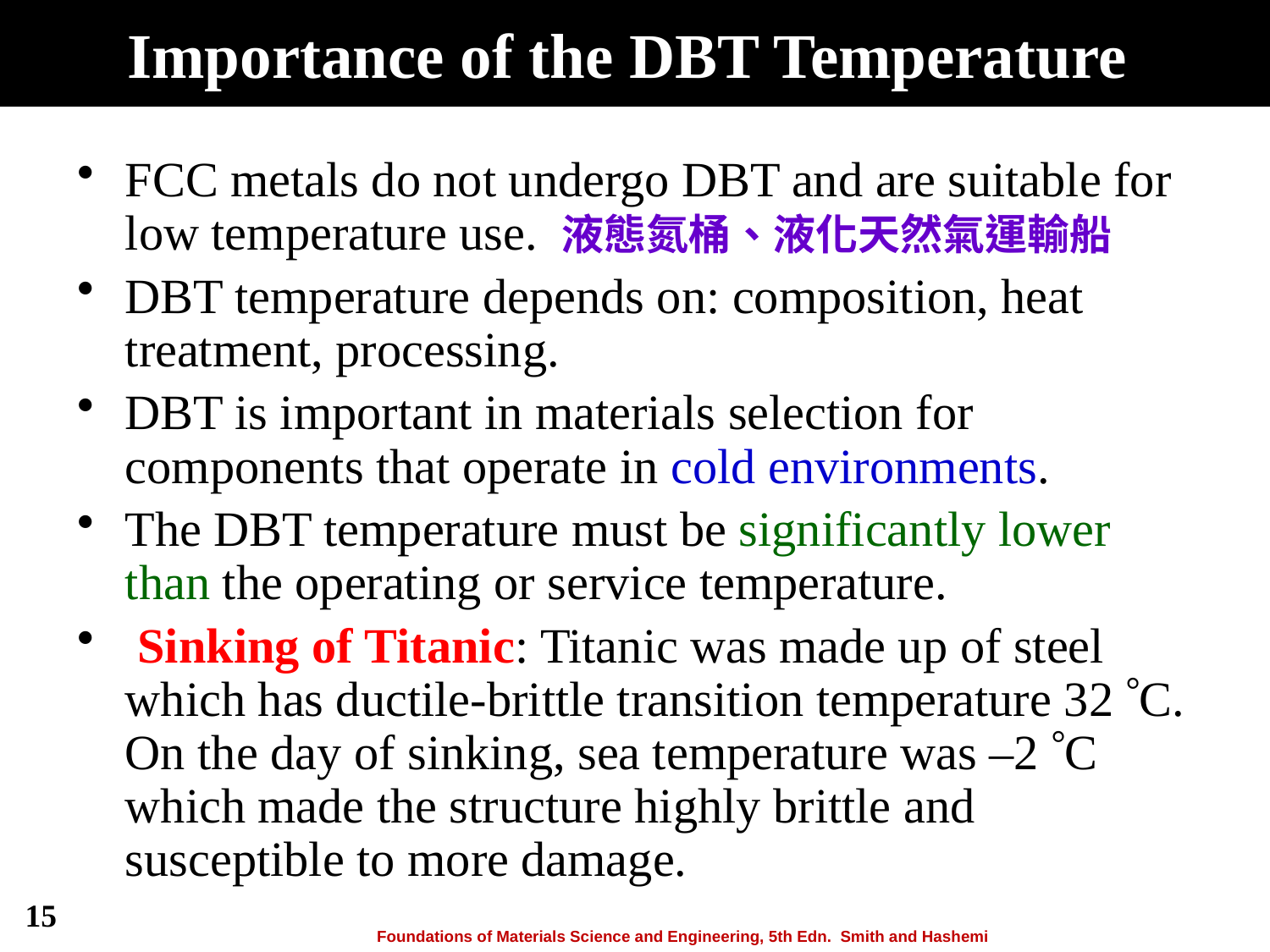

# Importance of the DBT Temperature
FCC metals do not undergo DBT and are suitable for low temperature use. 液態氮桶、液化天然氣運輸船
DBT temperature depends on: composition, heat treatment, processing.
DBT is important in materials selection for components that operate in cold environments.
The DBT temperature must be significantly lower than the operating or service temperature.
 Sinking of Titanic: Titanic was made up of steel which has ductile-brittle transition temperature 32 °C. On the day of sinking, sea temperature was –2 °C which made the structure highly brittle and susceptible to more damage.
15